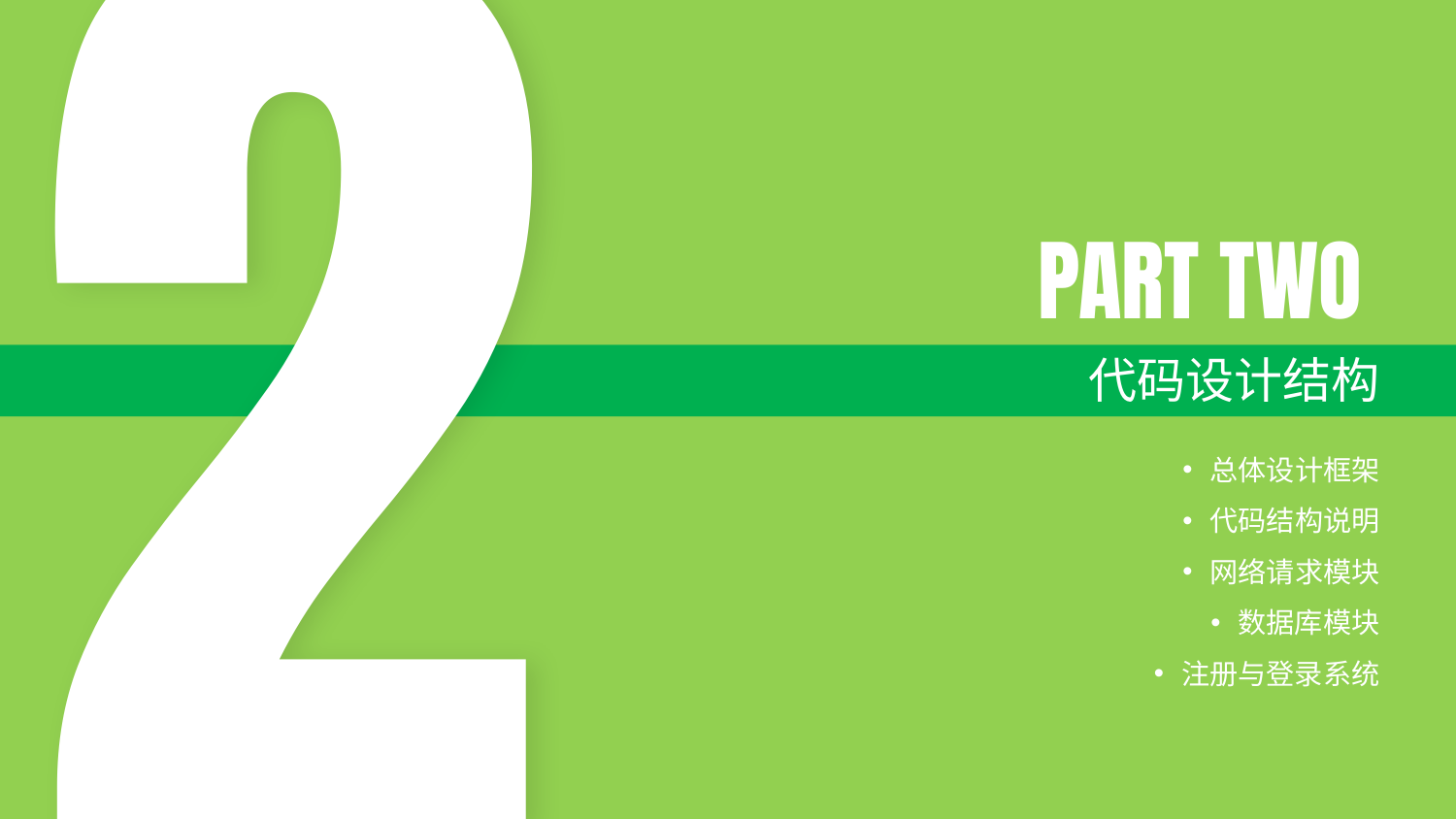

2
PART TWO
代码设计结构

总体设计框架
代码结构说明
网络请求模块
数据库模块
注册与登录系统